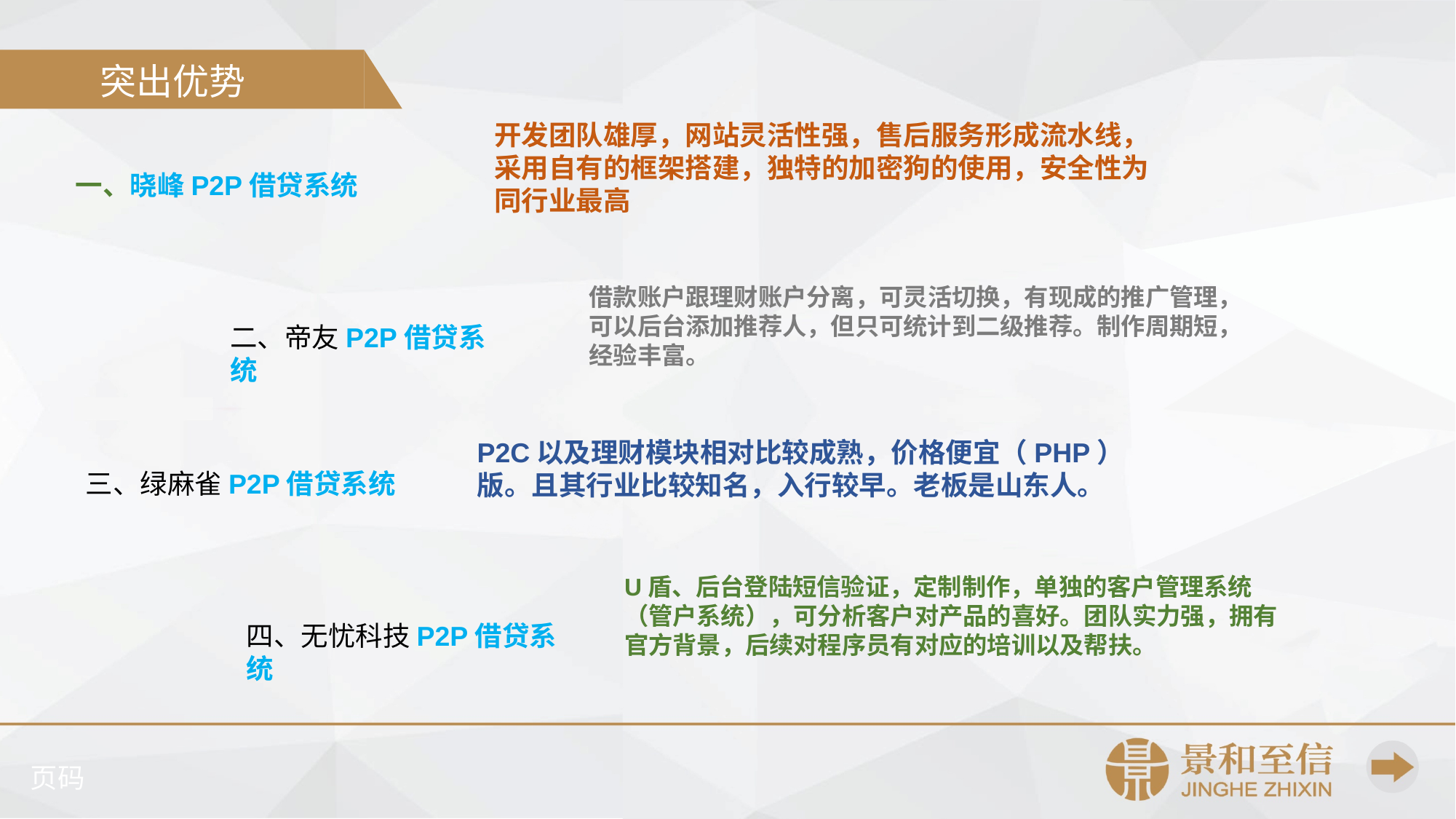

突出优势
开发团队雄厚，网站灵活性强，售后服务形成流水线，采用自有的框架搭建，独特的加密狗的使用，安全性为同行业最高
一、晓峰P2P借贷系统
借款账户跟理财账户分离，可灵活切换，有现成的推广管理，可以后台添加推荐人，但只可统计到二级推荐。制作周期短，经验丰富。
二、帝友P2P借贷系统
P2C以及理财模块相对比较成熟，价格便宜（PHP）版。且其行业比较知名，入行较早。老板是山东人。
三、绿麻雀P2P借贷系统
U盾、后台登陆短信验证，定制制作，单独的客户管理系统（管户系统），可分析客户对产品的喜好。团队实力强，拥有官方背景，后续对程序员有对应的培训以及帮扶。
四、无忧科技P2P借贷系统
页码